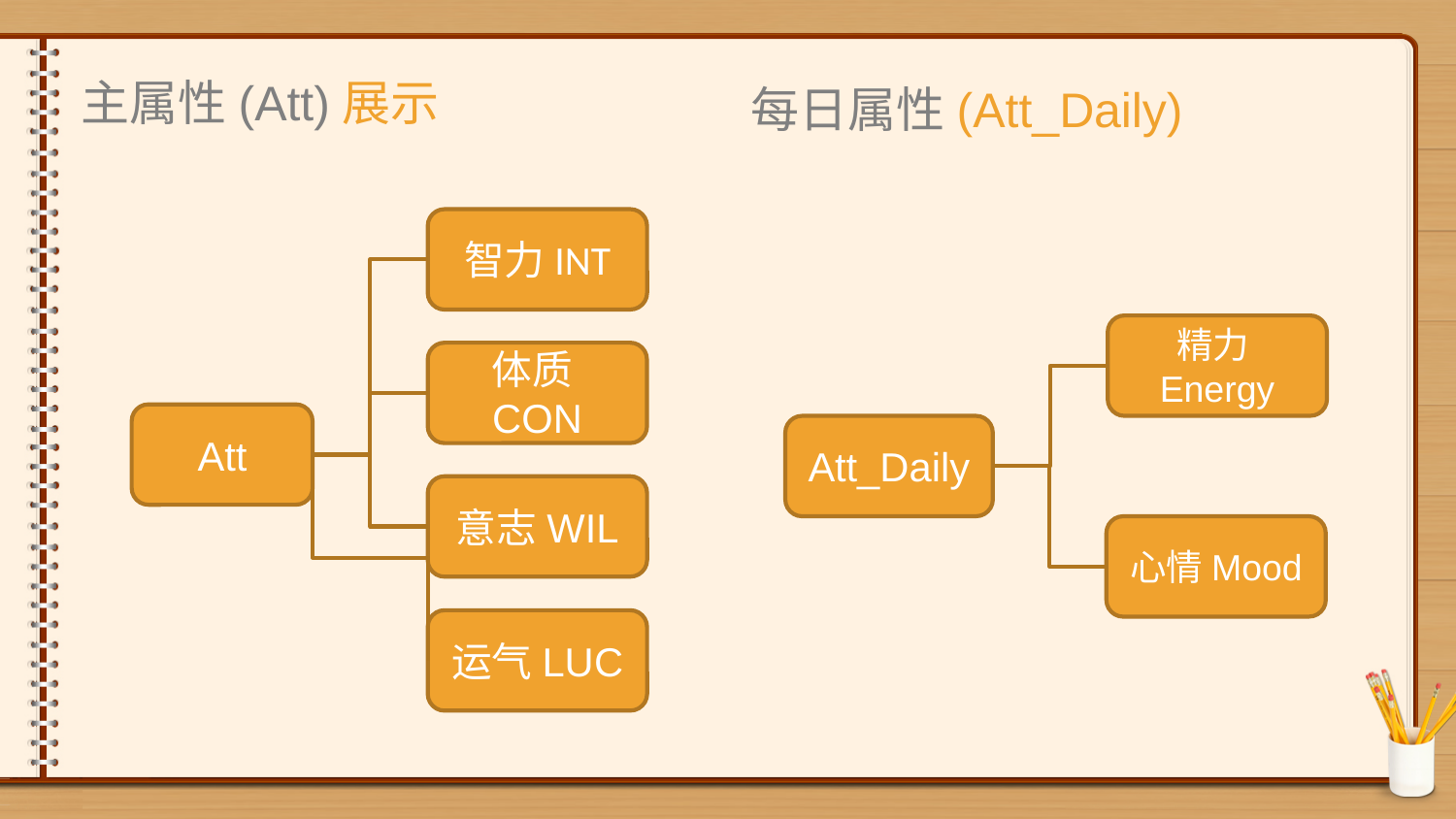

主属性(Att)展示
每日属性(Att_Daily)
智力INT
Att
意志WIL
运气LUC
体质CON
精力Energy
Att_Daily
心情Mood